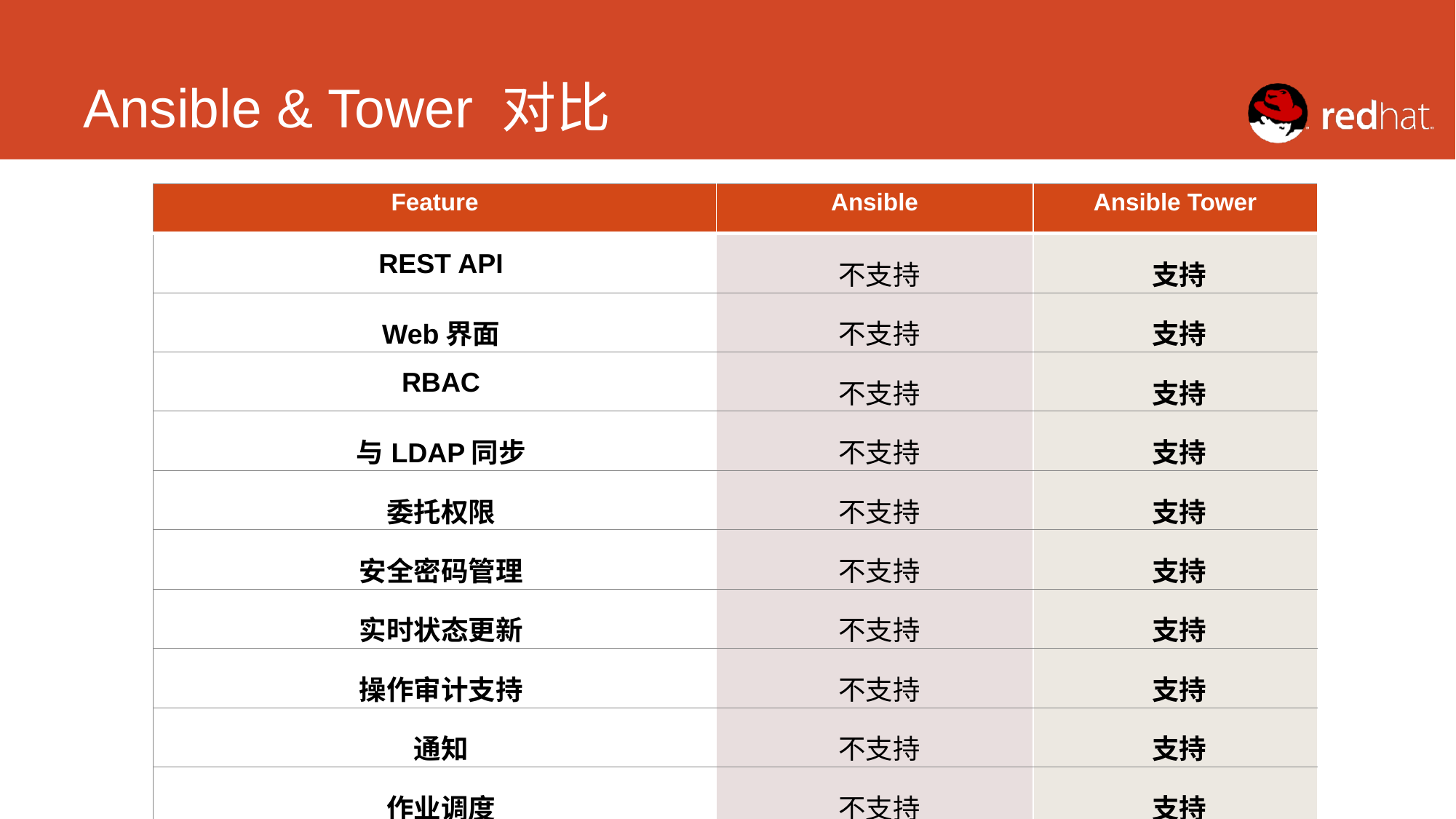

# Ansible & Tower 对比
| Feature | Ansible | Ansible Tower |
| --- | --- | --- |
| REST API | 不支持 | 支持 |
| Web界面 | 不支持 | 支持 |
| RBAC | 不支持 | 支持 |
| 与LDAP同步 | 不支持 | 支持 |
| 委托权限 | 不支持 | 支持 |
| 安全密码管理 | 不支持 | 支持 |
| 实时状态更新 | 不支持 | 支持 |
| 操作审计支持 | 不支持 | 支持 |
| 通知 | 不支持 | 支持 |
| 作业调度 | 不支持 | 支持 |
| 公有云动态支持 | 不支持 | 支持 |